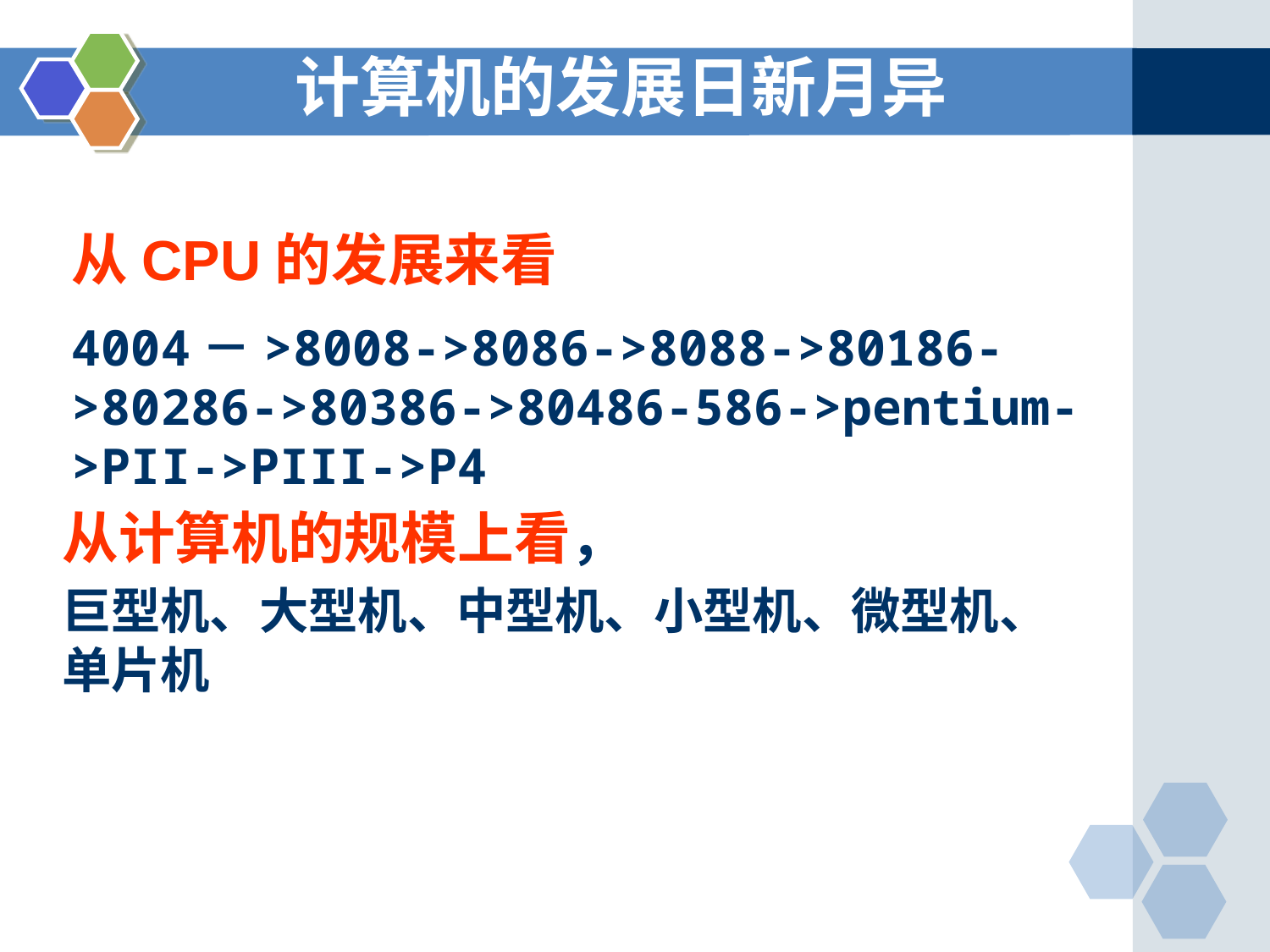

计算机的发展日新月异

从CPU的发展来看
4004－>8008->8086->8088->80186->80286->80386->80486-586->pentium->PII->PIII->P4
从计算机的规模上看，
巨型机、大型机、中型机、小型机、微型机、单片机
••• 30